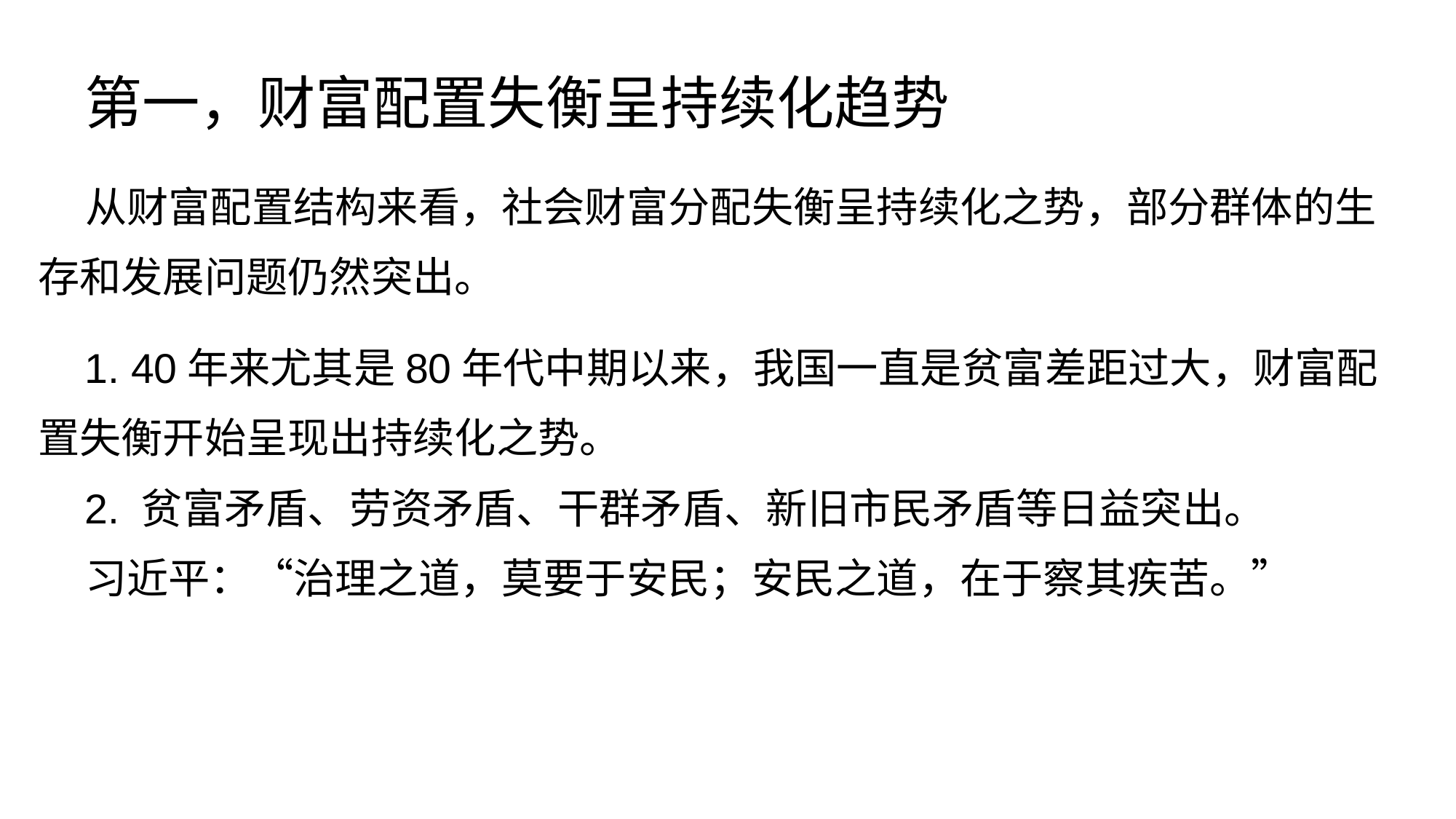

第一，财富配置失衡呈持续化趋势

    从财富配置结构来看，社会财富分配失衡呈持续化之势，部分群体的生存和发展问题仍然突出。

    1. 40年来尤其是80年代中期以来，我国一直是贫富差距过大，财富配置失衡开始呈现出持续化之势。
    2. 贫富矛盾、劳资矛盾、干群矛盾、新旧市民矛盾等日益突出。
    习近平：“治理之道，莫要于安民；安民之道，在于察其疾苦。”